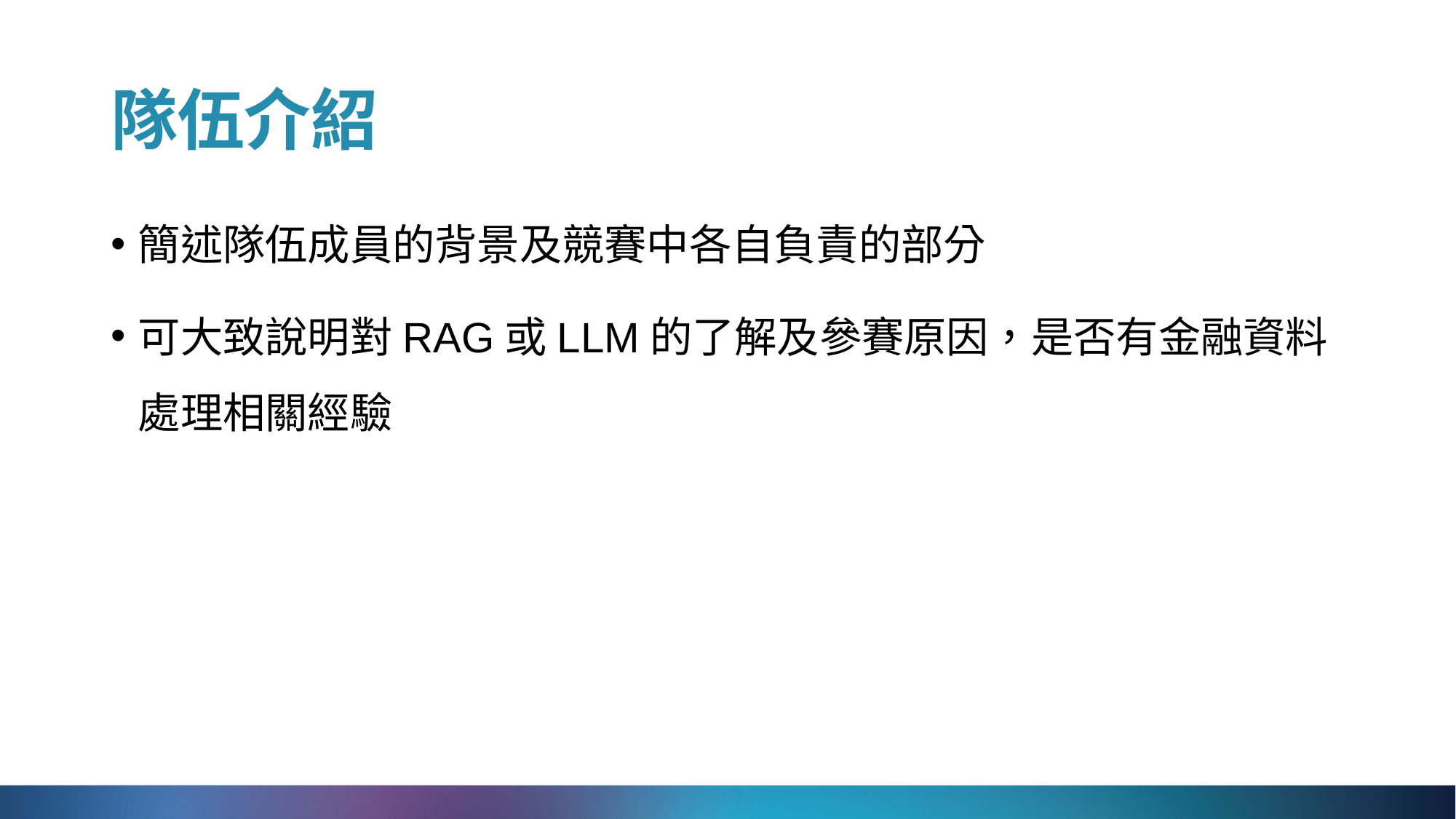

# 隊伍介紹
簡述隊伍成員的背景及競賽中各自負責的部分
可大致說明對RAG或LLM的了解及參賽原因，是否有金融資料處理相關經驗